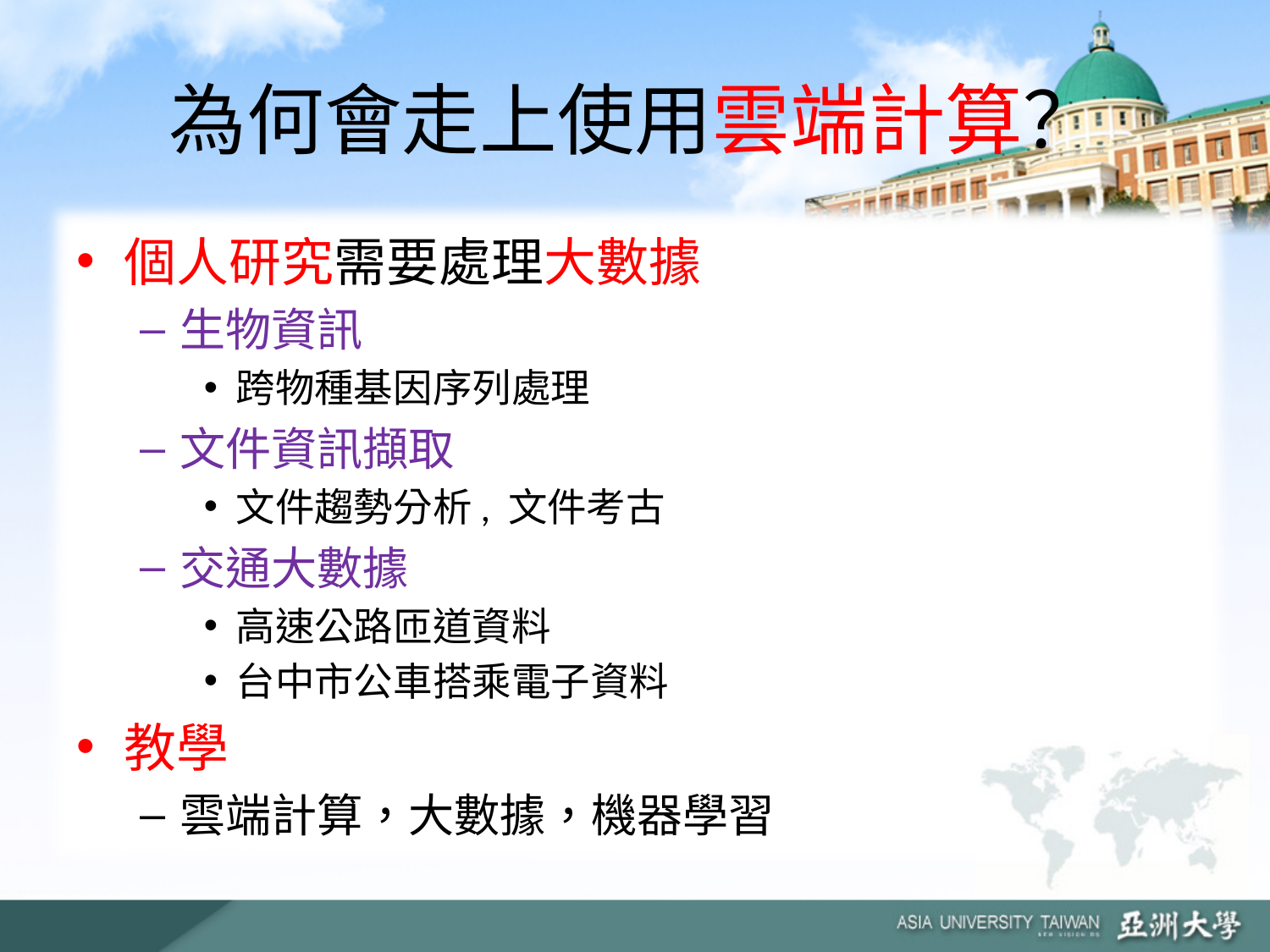

# 為何會走上使用雲端計算？
個人研究需要處理大數據
生物資訊
跨物種基因序列處理
文件資訊擷取
文件趨勢分析, 文件考古
交通大數據
高速公路匝道資料
台中市公車搭乘電子資料
教學
雲端計算，大數據，機器學習